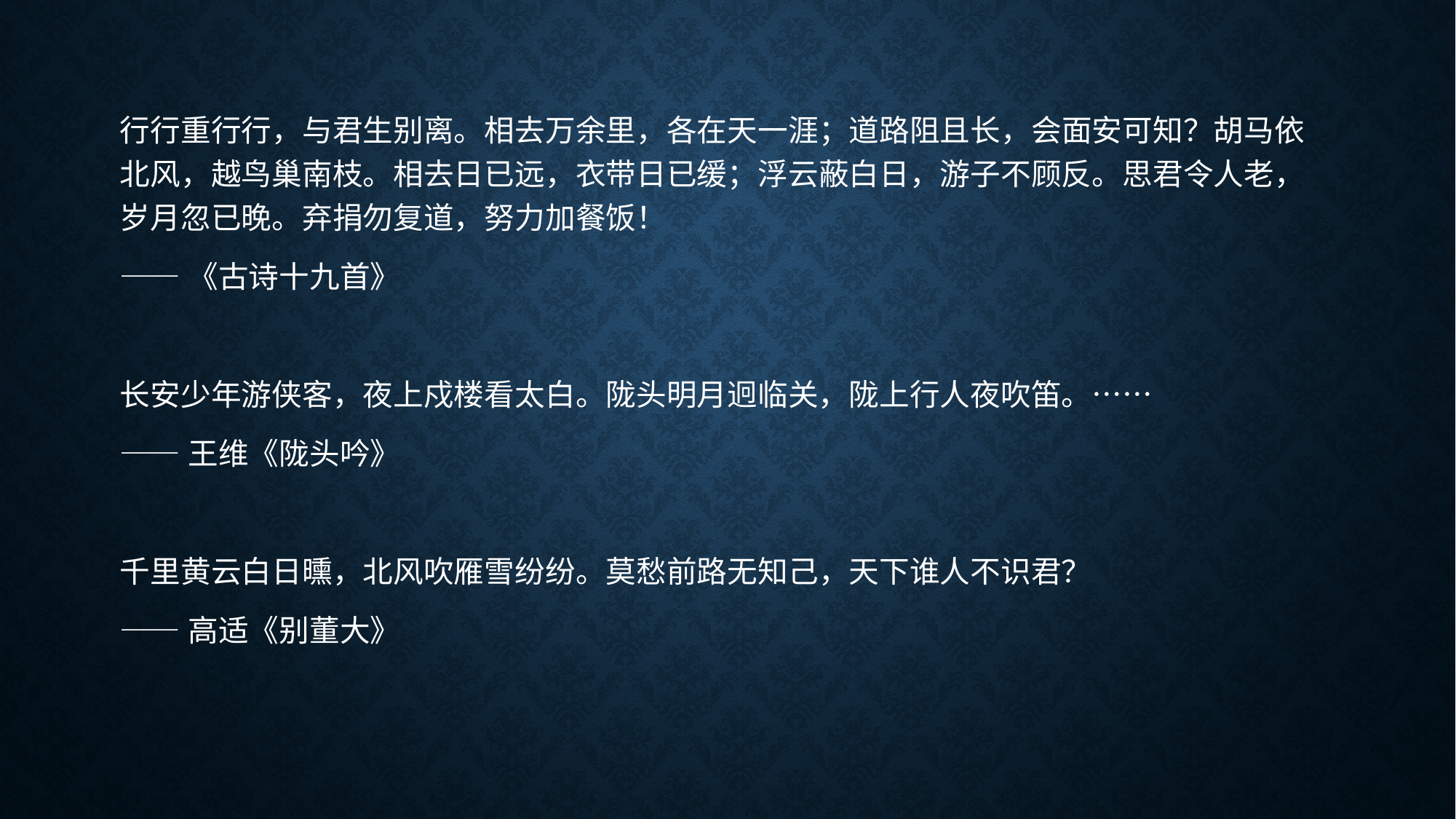

行行重行行，与君生别离。相去万余里，各在天一涯；道路阻且长，会面安可知？胡马依北风，越鸟巢南枝。相去日已远，衣带日已缓；浮云蔽白日，游子不顾反。思君令人老，岁月忽已晚。弃捐勿复道，努力加餐饭！
——《古诗十九首》

长安少年游侠客，夜上戍楼看太白。陇头明月迥临关，陇上行人夜吹笛。……
——王维《陇头吟》

千里黄云白日曛，北风吹雁雪纷纷。莫愁前路无知己，天下谁人不识君？
——高适《别董大》